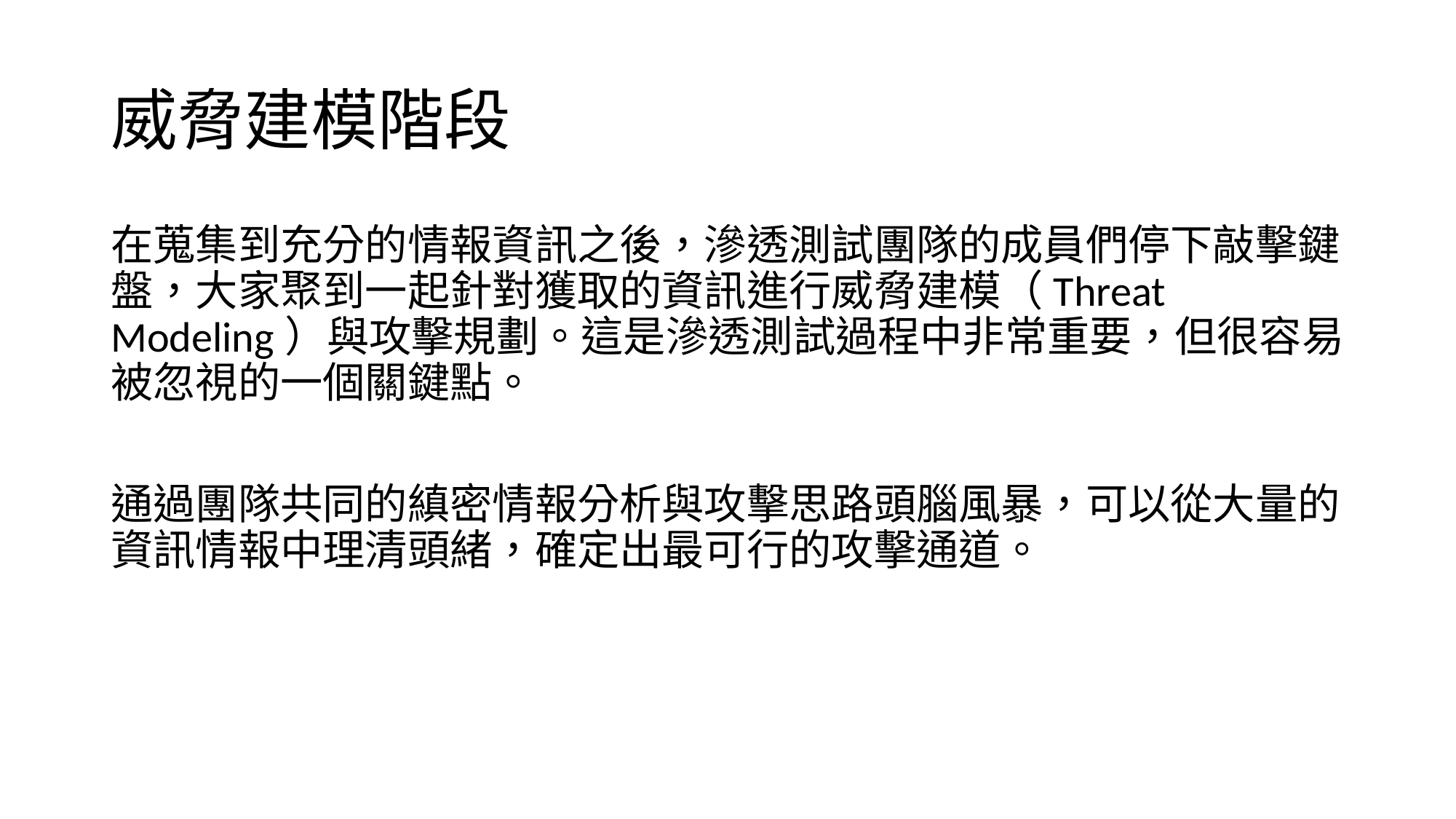

# 威脅建模階段
在蒐集到充分的情報資訊之後，滲透測試團隊的成員們停下敲擊鍵盤，大家聚到一起針對獲取的資訊進行威脅建模（Threat Modeling）與攻擊規劃。這是滲透測試過程中非常重要，但很容易被忽視的一個關鍵點。

通過團隊共同的縝密情報分析與攻擊思路頭腦風暴，可以從大量的資訊情報中理清頭緒，確定出最可行的攻擊通道。